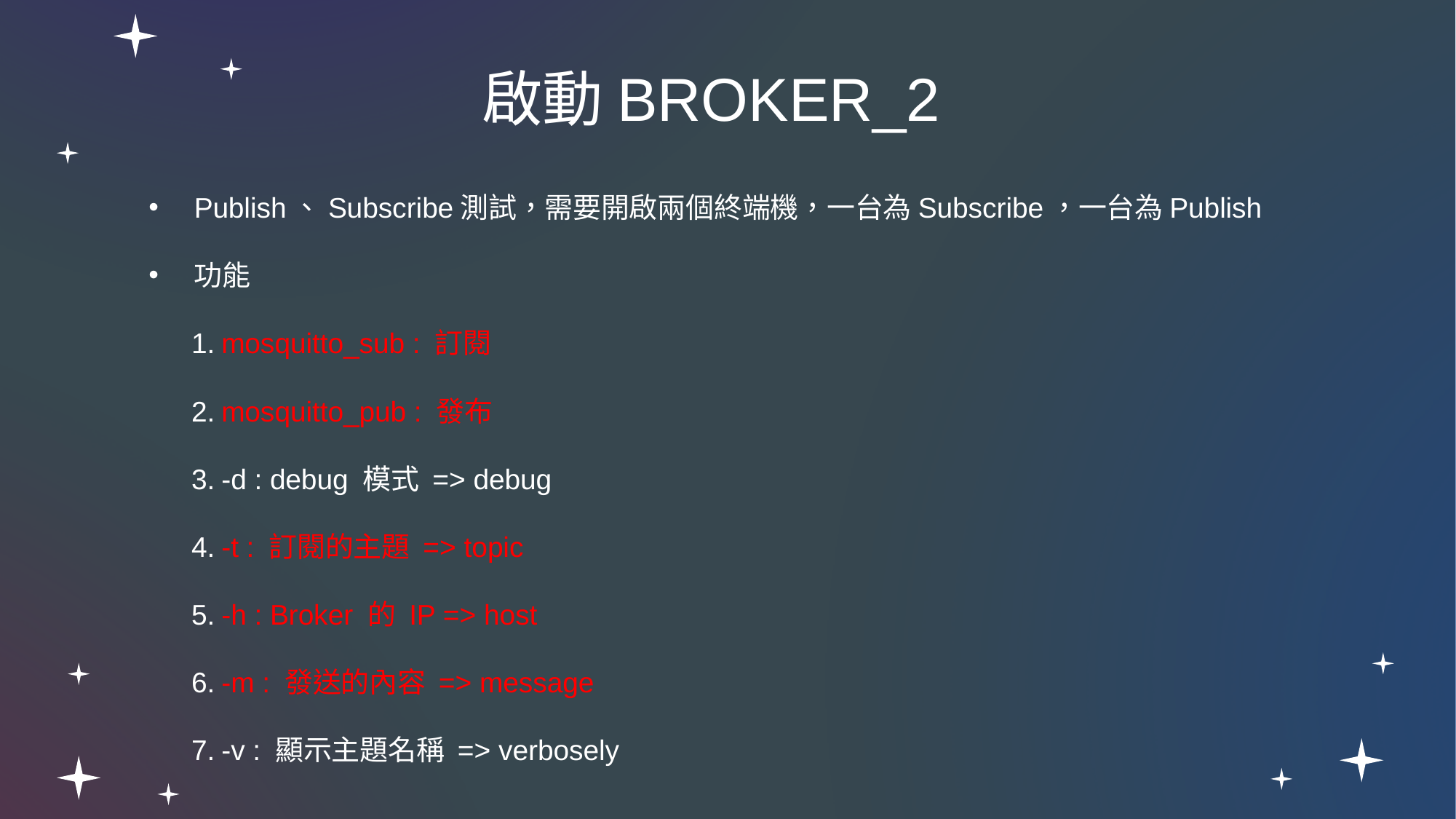

# 啟動BROKER_2
Publish、Subscribe測試，需要開啟兩個終端機，一台為Subscribe，一台為Publish
功能
mosquitto_sub : 訂閱
mosquitto_pub : 發布
-d : debug 模式 => debug
-t : 訂閱的主題 => topic
-h : Broker 的 IP => host
-m : 發送的內容 => message
-v : 顯示主題名稱 => verbosely